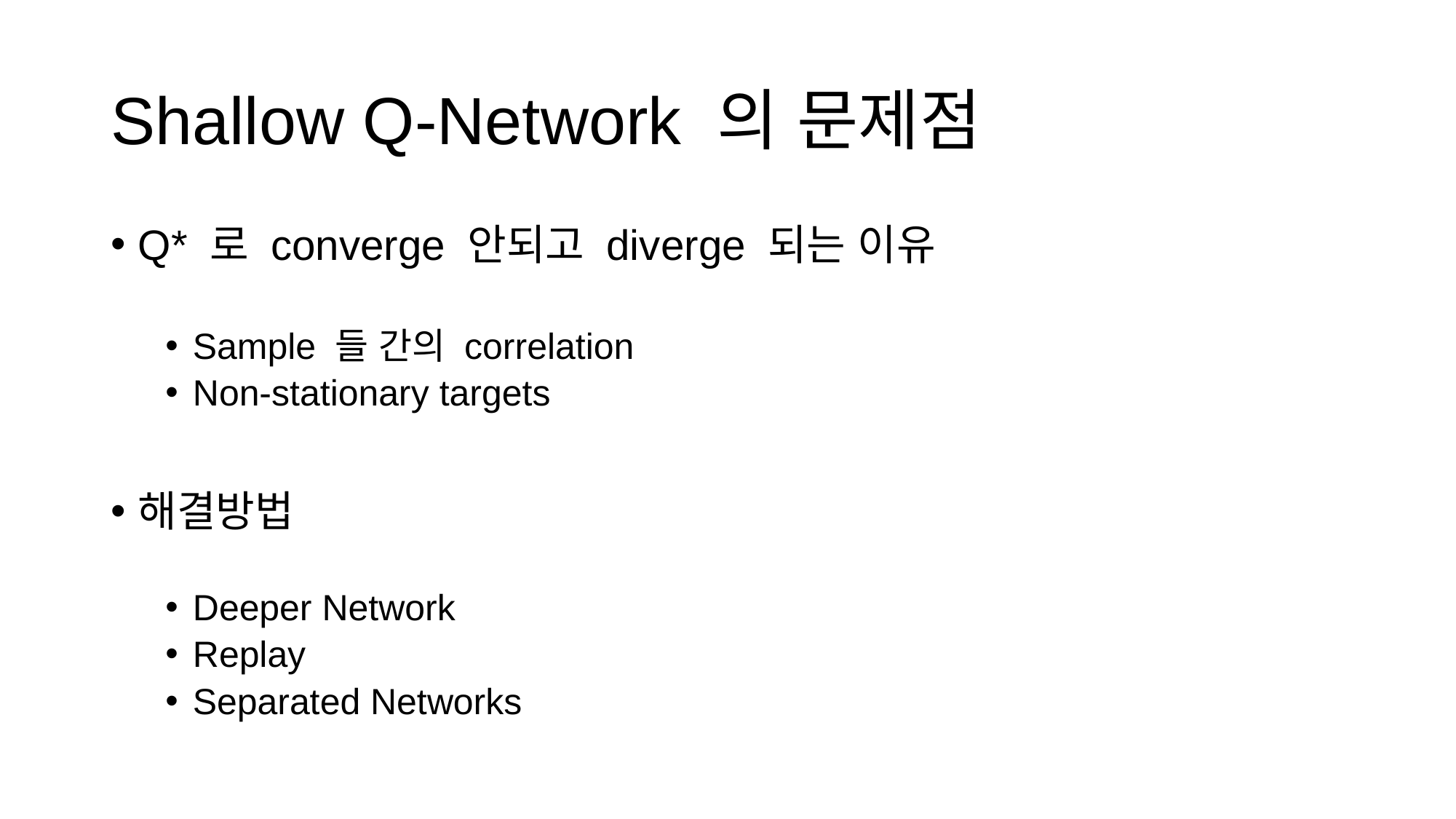

# Shallow Q-Network 의 문제점
Q* 로 converge 안되고 diverge 되는 이유
Sample 들 간의 correlation
Non-stationary targets

해결방법
Deeper Network
Replay
Separated Networks